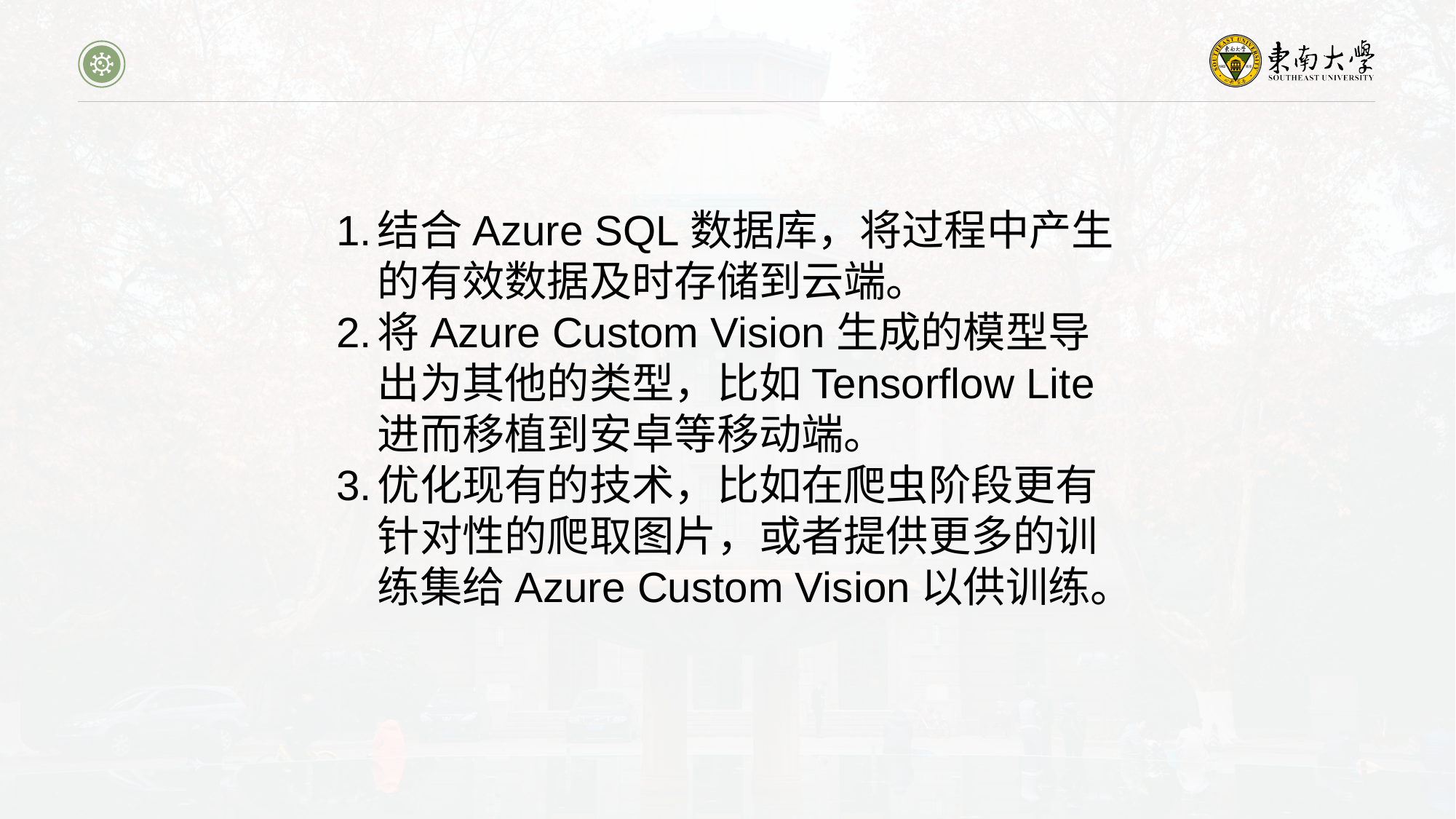

结合Azure SQL数据库，将过程中产生的有效数据及时存储到云端。
将Azure Custom Vision生成的模型导出为其他的类型，比如Tensorflow Lite进而移植到安卓等移动端。
优化现有的技术，比如在爬虫阶段更有针对性的爬取图片，或者提供更多的训练集给Azure Custom Vision以供训练。